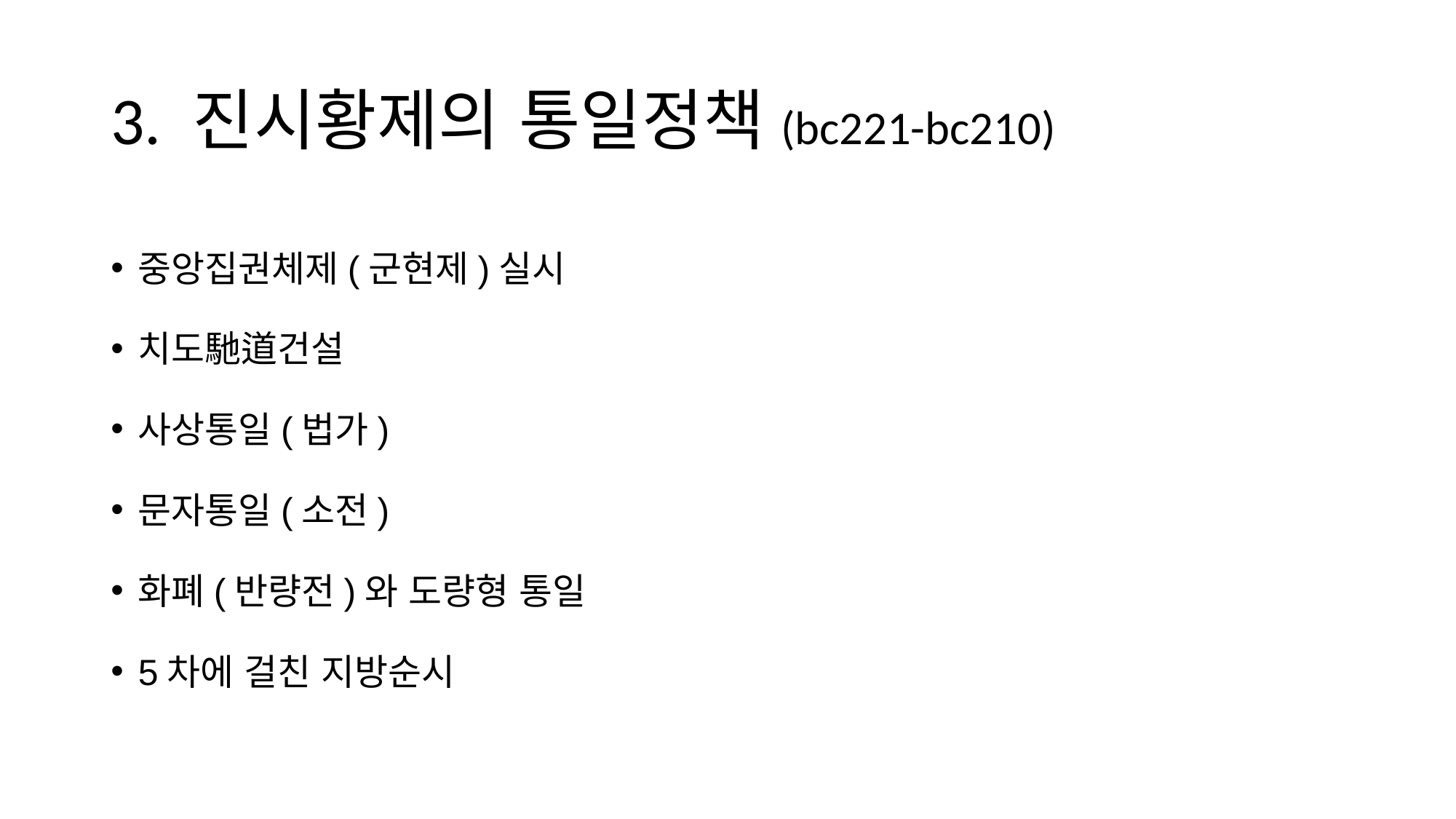

# 3. 진시황제의 통일정책(bc221-bc210)
중앙집권체제(군현제)실시
치도馳道건설
사상통일(법가)
문자통일(소전)
화폐(반량전)와 도량형 통일
5차에 걸친 지방순시